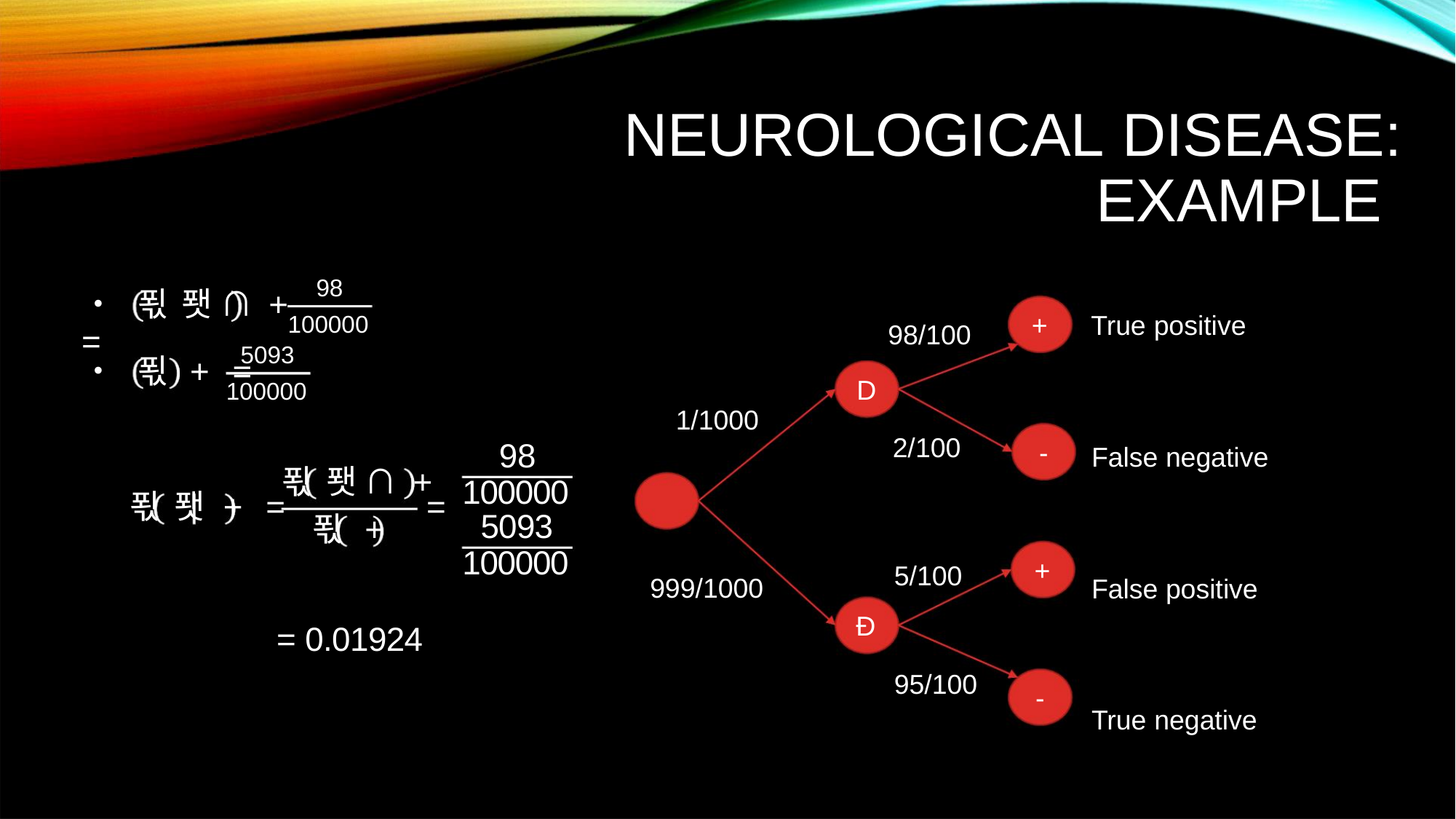

NEUROLOGICAL DISEASE:
EXAMPLE
98
• 푃 퐷 ∩ + =
+ True positive
98/100
100000
5093
• 푃 + =
D
100000
1/1000
2/100
-
False negative
False positive
True negative
98
100000
5093
푃 퐷 ∩ +
푃 +
푃 퐷 + =
=
100000
+
5/100
999/1000
Đ
= 0.01924
95/100
-